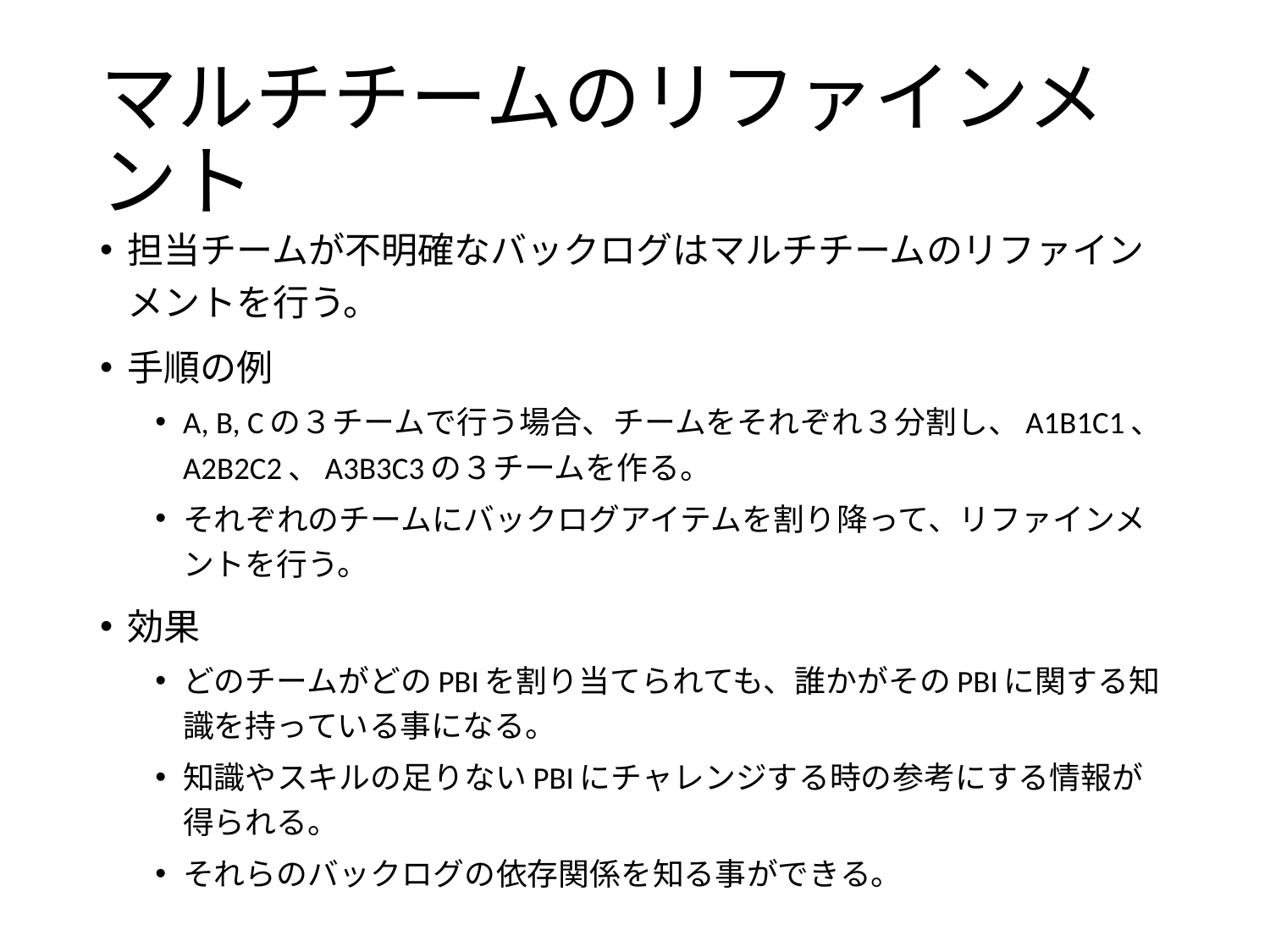

# マルチチームのリファインメント
担当チームが不明確なバックログはマルチチームのリファインメントを行う。
手順の例
A, B, Cの３チームで行う場合、チームをそれぞれ３分割し、A1B1C1、A2B2C2、A3B3C3の３チームを作る。
それぞれのチームにバックログアイテムを割り降って、リファインメントを行う。
効果
どのチームがどのPBIを割り当てられても、誰かがそのPBIに関する知識を持っている事になる。
知識やスキルの足りないPBIにチャレンジする時の参考にする情報が得られる。
それらのバックログの依存関係を知る事ができる。